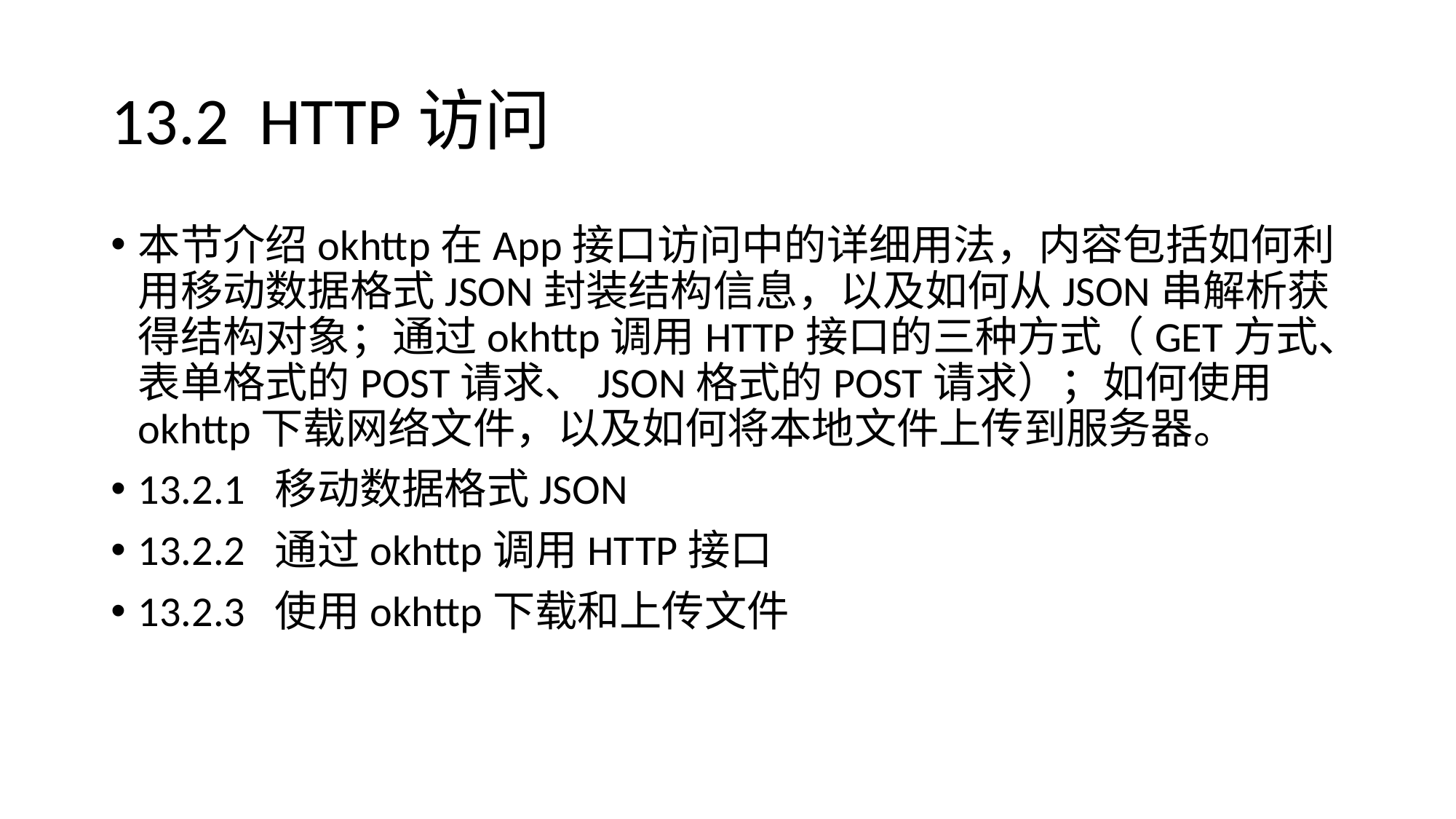

# 13.2  HTTP访问
本节介绍okhttp在App接口访问中的详细用法，内容包括如何利用移动数据格式JSON封装结构信息，以及如何从JSON串解析获得结构对象；通过okhttp调用HTTP接口的三种方式（GET方式、表单格式的POST请求、JSON格式的POST请求）；如何使用okhttp下载网络文件，以及如何将本地文件上传到服务器。
13.2.1  移动数据格式JSON
13.2.2  通过okhttp调用HTTP接口
13.2.3  使用okhttp下载和上传文件